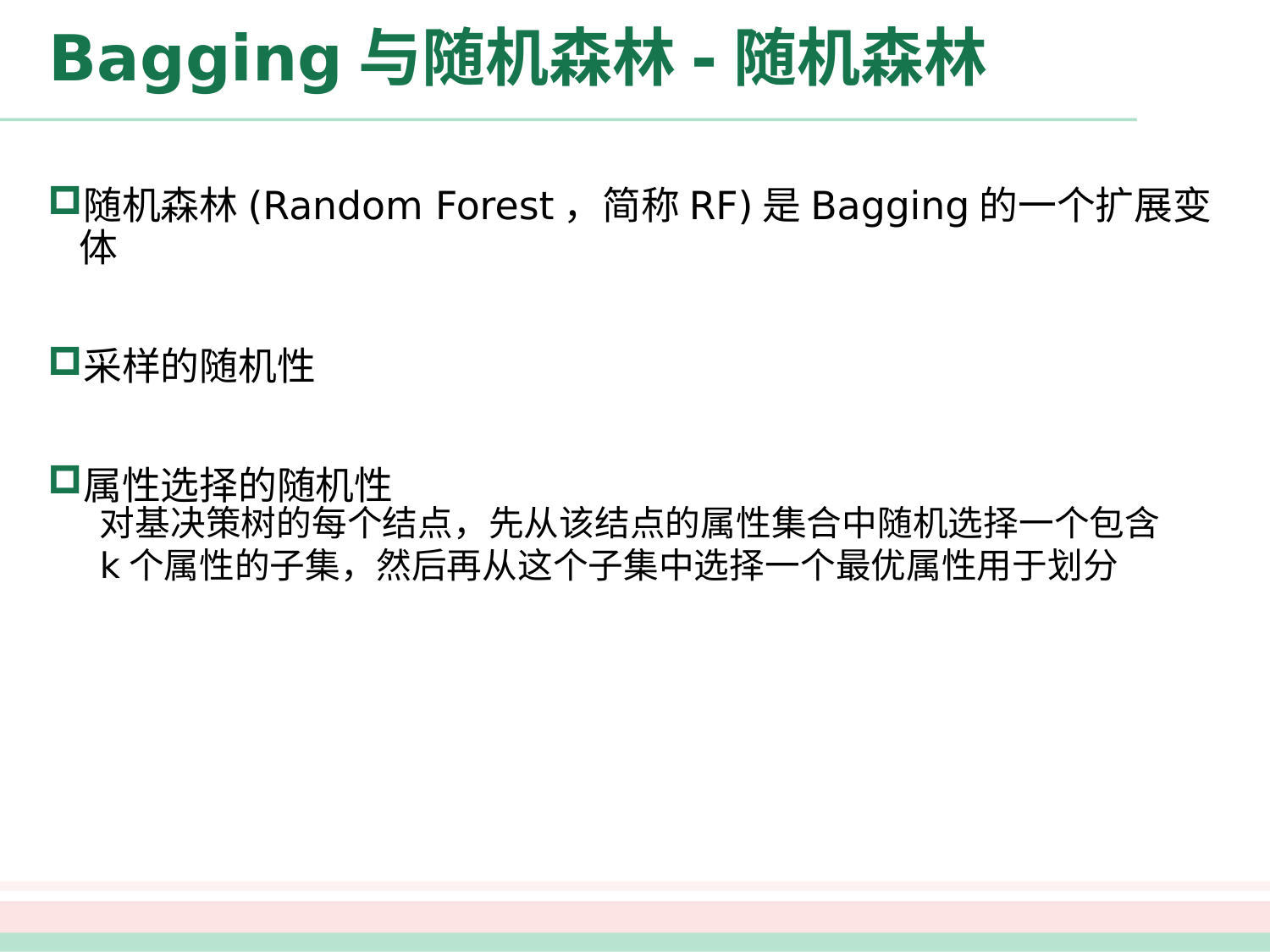

# Bagging与随机森林-随机森林
随机森林(Random Forest，简称RF)是Bagging的一个扩展变体

采样的随机性

属性选择的随机性

对基决策树的每个结点，先从该结点的属性集合中随机选择一个包含k个属性的子集，然后再从这个子集中选择一个最优属性用于划分